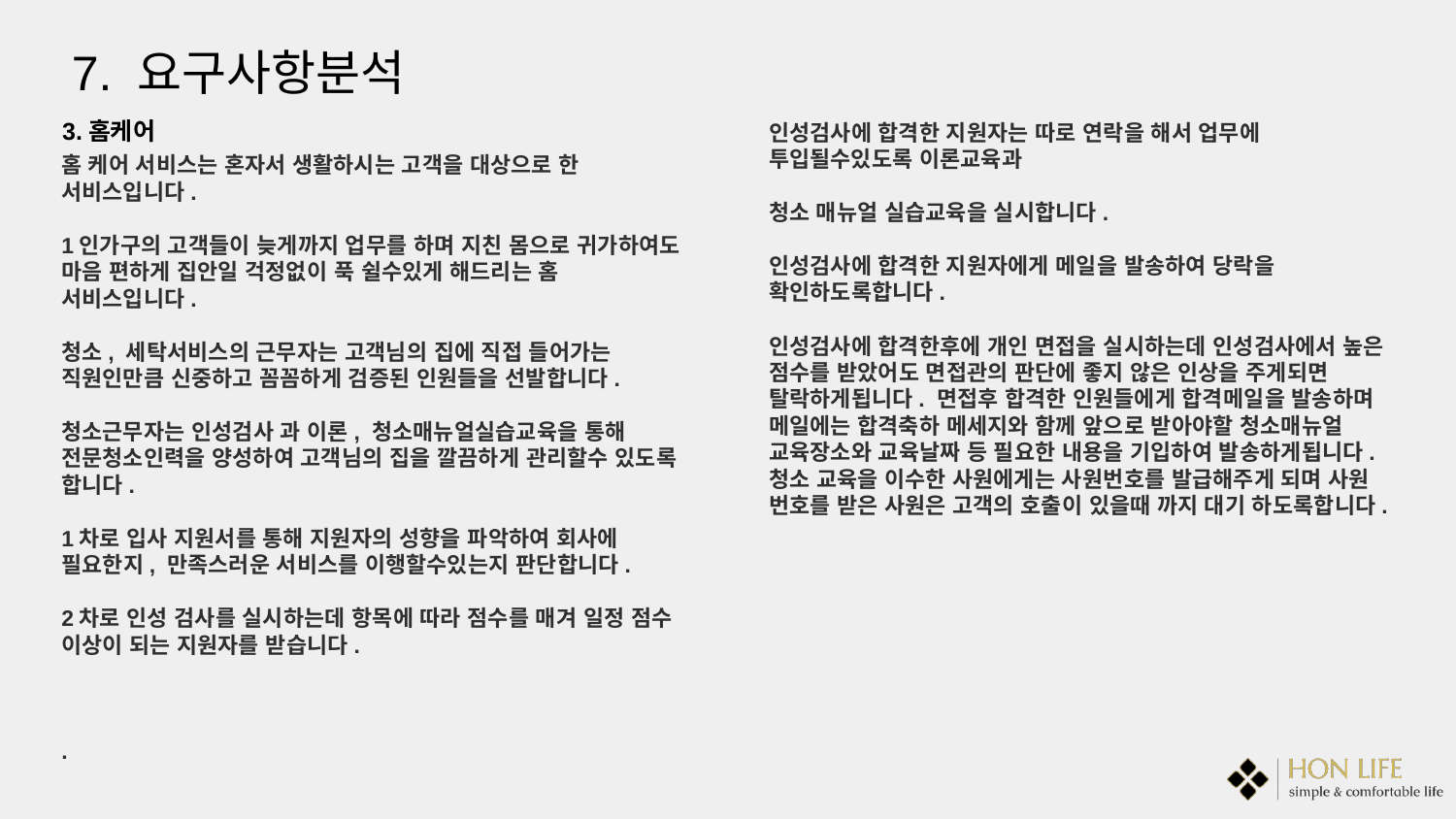

7. 요구사항분석
3.홈케어
인성검사에 합격한 지원자는 따로 연락을 해서 업무에 투입될수있도록 이론교육과

청소 매뉴얼 실습교육을 실시합니다.

인성검사에 합격한 지원자에게 메일을 발송하여 당락을 확인하도록합니다.

인성검사에 합격한후에 개인 면접을 실시하는데 인성검사에서 높은 점수를 받았어도 면접관의 판단에 좋지 않은 인상을 주게되면 탈락하게됩니다. 면접후 합격한 인원들에게 합격메일을 발송하며 메일에는 합격축하 메세지와 함께 앞으로 받아야할 청소매뉴얼 교육장소와 교육날짜 등 필요한 내용을 기입하여 발송하게됩니다. 청소 교육을 이수한 사원에게는 사원번호를 발급해주게 되며 사원 번호를 받은 사원은 고객의 호출이 있을때 까지 대기 하도록합니다.
홈 케어 서비스는 혼자서 생활하시는 고객을 대상으로 한 서비스입니다.

1인가구의 고객들이 늦게까지 업무를 하며 지친 몸으로 귀가하여도 마음 편하게 집안일 걱정없이 푹 쉴수있게 해드리는 홈 서비스입니다.

청소, 세탁서비스의 근무자는 고객님의 집에 직접 들어가는 직원인만큼 신중하고 꼼꼼하게 검증된 인원들을 선발합니다.

청소근무자는 인성검사 과 이론, 청소매뉴얼실습교육을 통해 전문청소인력을 양성하여 고객님의 집을 깔끔하게 관리할수 있도록 합니다.

1차로 입사 지원서를 통해 지원자의 성향을 파악하여 회사에 필요한지, 만족스러운 서비스를 이행할수있는지 판단합니다.

2차로 인성 검사를 실시하는데 항목에 따라 점수를 매겨 일정 점수 이상이 되는 지원자를 받습니다.

.